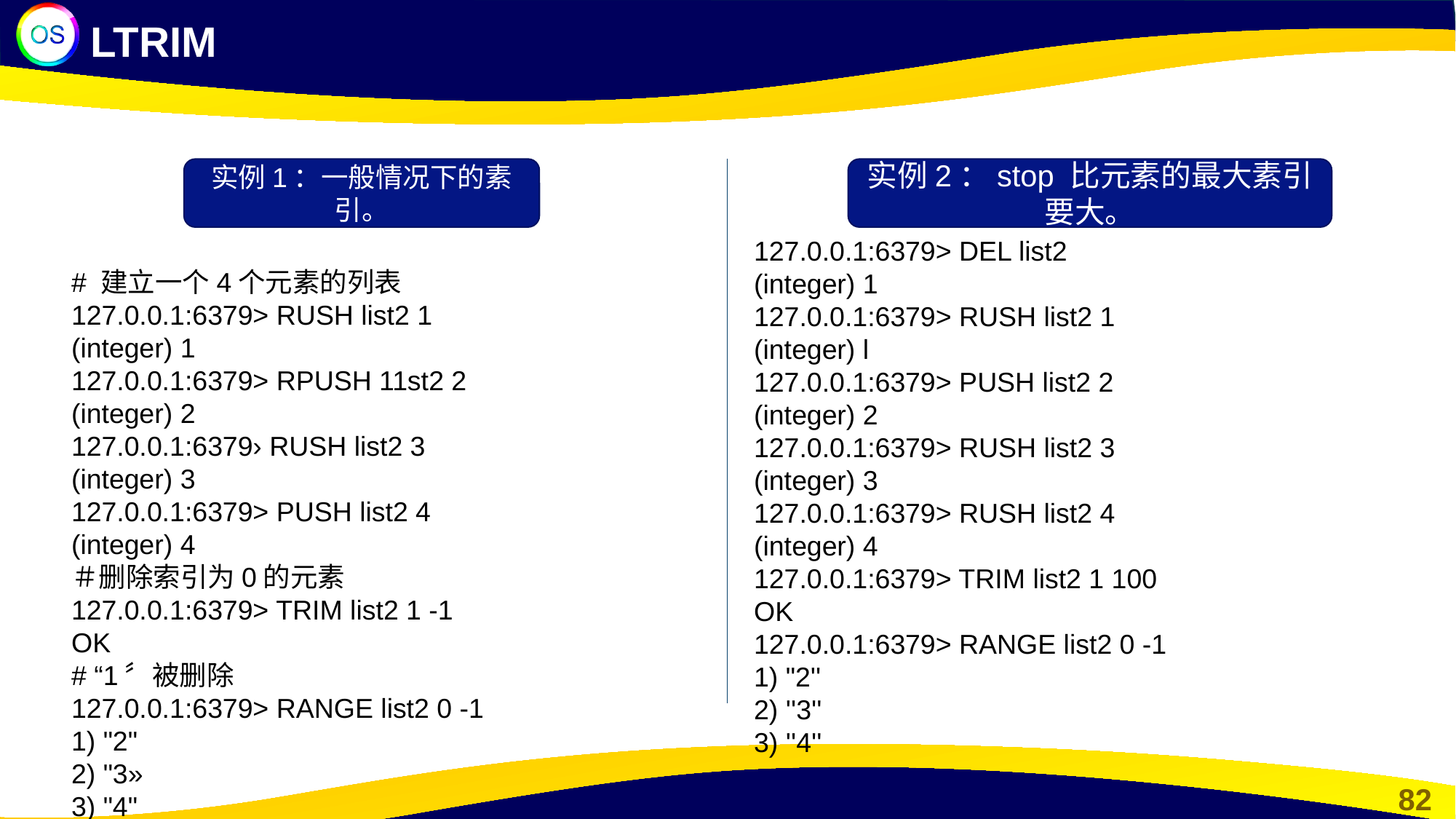

LTRIM
实例1：一般情况下的素引。
实例2：stop 比元素的最大素引要大。
127.0.0.1:6379> DEL list2
(integer) 1
127.0.0.1:6379> RUSH list2 1
(integer) l
127.0.0.1:6379> PUSH list2 2
(integer) 2
127.0.0.1:6379> RUSH list2 3
(integer) 3
127.0.0.1:6379> RUSH list2 4
(integer) 4
127.0.0.1:6379> TRIM list2 1 100
OK
127.0.0.1:6379> RANGE list2 0 -1
1) "2''
2) ''3''
3) ''4''
# 建立一个4个元素的列表
127.0.0.1:6379> RUSH list2 1
(integer) 1
127.0.0.1:6379> RPUSH 11st2 2
(integer) 2
127.0.0.1:6379› RUSH list2 3
(integer) 3
127.0.0.1:6379> PUSH list2 4
(integer) 4
＃删除索引为0的元素
127.0.0.1:6379> TRIM list2 1 -1
OK
# “1〞被删除
127.0.0.1:6379> RANGE list2 0 -1
1) "2"
2) "3»
3) "4"